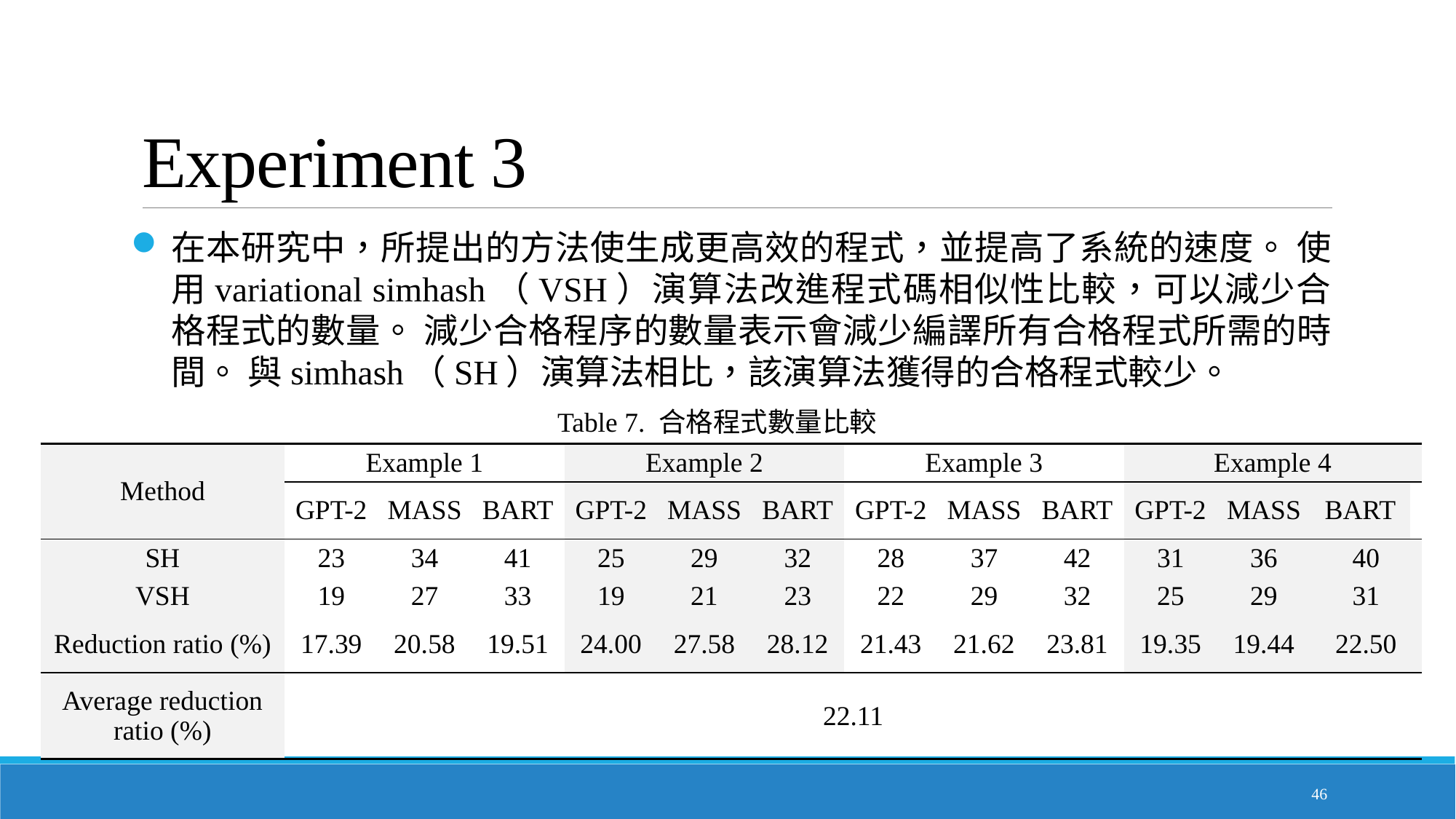

# Experiment 3
在本研究中，所提出的方法使生成更高效的程式，並提高了系統的速度。 使用variational simhash（VSH）演算法改進程式碼相似性比較，可以減少合格程式的數量。 減少合格程序的數量表示會減少編譯所有合格程式所需的時間。 與simhash（SH）演算法相比，該演算法獲得的合格程式較少。
Table 7. 合格程式數量比較
| Method | Example 1 |  |  | Example 2 |  |  | Example 3 |  |  | Example 4 |  |  |  |
| --- | --- | --- | --- | --- | --- | --- | --- | --- | --- | --- | --- | --- | --- |
|  | GPT-2 | MASS | BART | GPT-2 | MASS | BART | GPT-2 | MASS | BART | GPT-2 | MASS | BART |  |
| SH | 23 | 34 | 41 | 25 | 29 | 32 | 28 | 37 | 42 | 31 | 36 | 40 |  |
| VSH | 19 | 27 | 33 | 19 | 21 | 23 | 22 | 29 | 32 | 25 | 29 | 31 |  |
| Reduction ratio (%) | 17.39 | 20.58 | 19.51 | 24.00 | 27.58 | 28.12 | 21.43 | 21.62 | 23.81 | 19.35 | 19.44 | 22.50 |  |
| Average reduction ratio (%) | 22.11 |  |  |  |  |  |  |  |  |  |  |  |  |
46